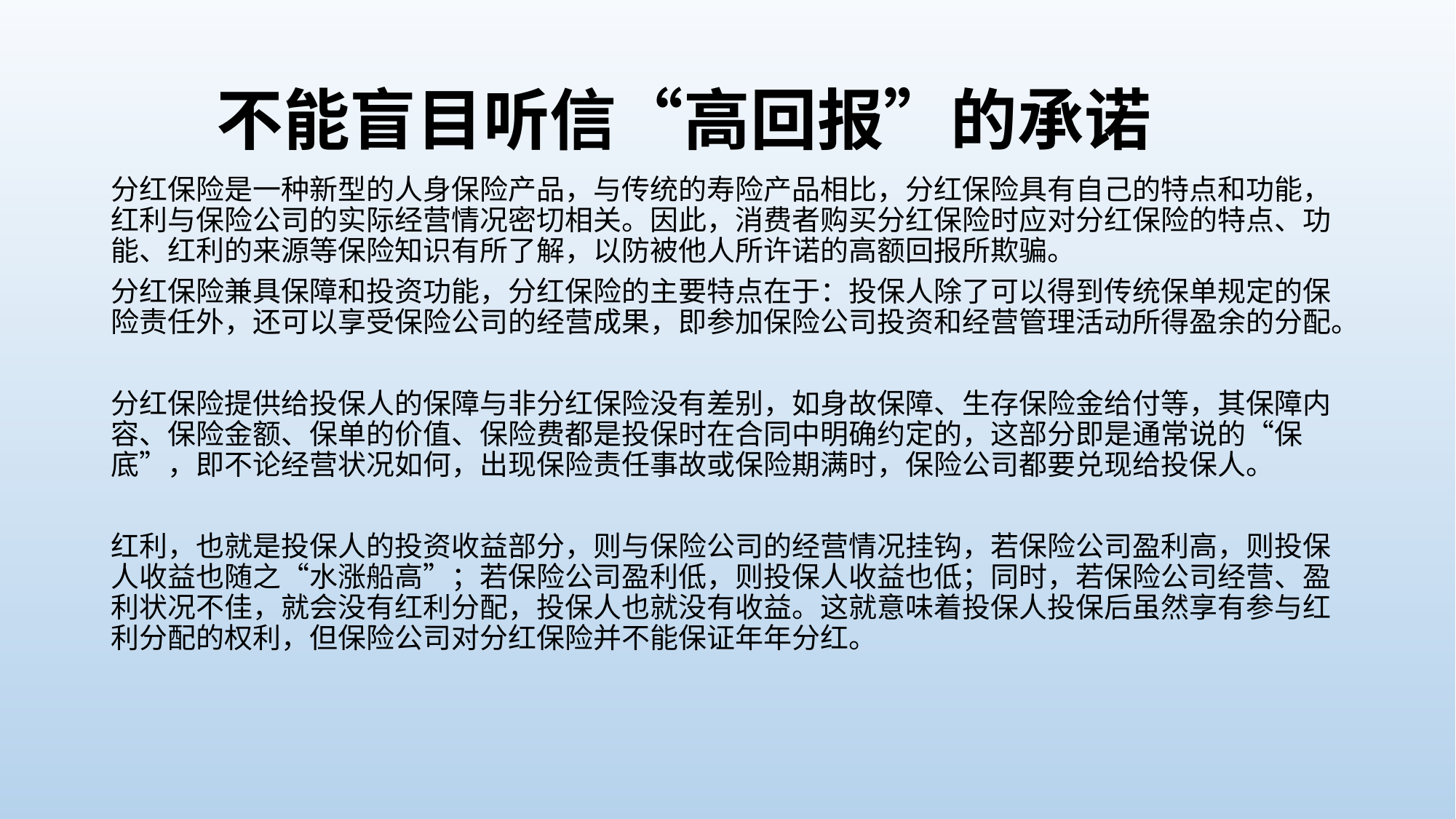

# 不能盲目听信“高回报”的承诺
分红保险是一种新型的人身保险产品，与传统的寿险产品相比，分红保险具有自己的特点和功能，红利与保险公司的实际经营情况密切相关。因此，消费者购买分红保险时应对分红保险的特点、功能、红利的来源等保险知识有所了解，以防被他人所许诺的高额回报所欺骗。
分红保险兼具保障和投资功能，分红保险的主要特点在于：投保人除了可以得到传统保单规定的保险责任外，还可以享受保险公司的经营成果，即参加保险公司投资和经营管理活动所得盈余的分配。

分红保险提供给投保人的保障与非分红保险没有差别，如身故保障、生存保险金给付等，其保障内容、保险金额、保单的价值、保险费都是投保时在合同中明确约定的，这部分即是通常说的“保底”，即不论经营状况如何，出现保险责任事故或保险期满时，保险公司都要兑现给投保人。

红利，也就是投保人的投资收益部分，则与保险公司的经营情况挂钩，若保险公司盈利高，则投保人收益也随之“水涨船高”；若保险公司盈利低，则投保人收益也低；同时，若保险公司经营、盈利状况不佳，就会没有红利分配，投保人也就没有收益。这就意味着投保人投保后虽然享有参与红利分配的权利，但保险公司对分红保险并不能保证年年分红。